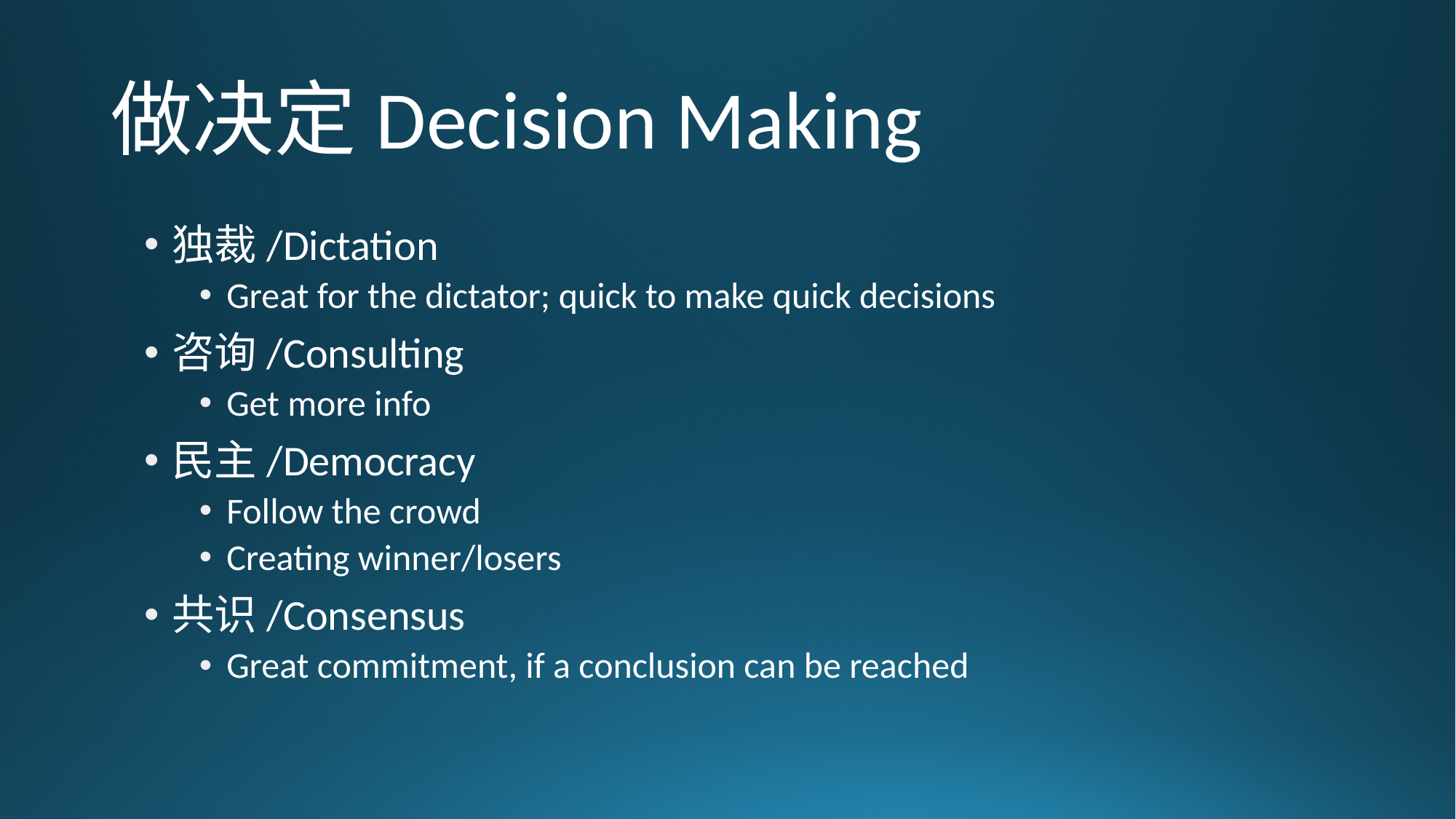

# 做决定Decision Making
独裁/Dictation
Great for the dictator; quick to make quick decisions
咨询/Consulting
Get more info
民主/Democracy
Follow the crowd
Creating winner/losers
共识/Consensus
Great commitment, if a conclusion can be reached